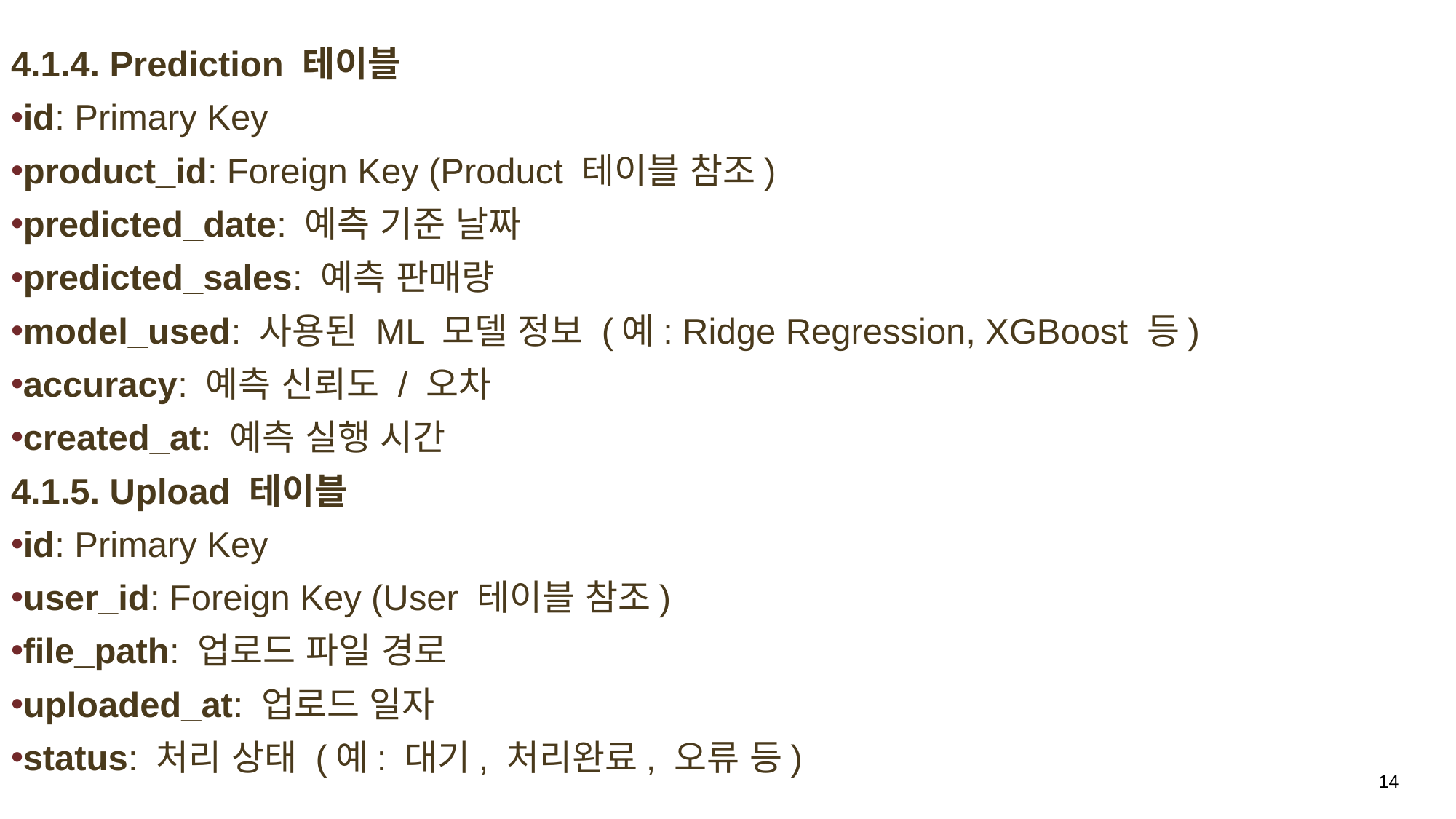

4.1.4. Prediction 테이블
id: Primary Key
product_id: Foreign Key (Product 테이블 참조)
predicted_date: 예측 기준 날짜
predicted_sales: 예측 판매량
model_used: 사용된 ML 모델 정보 (예: Ridge Regression, XGBoost 등)
accuracy: 예측 신뢰도 / 오차
created_at: 예측 실행 시간
4.1.5. Upload 테이블
id: Primary Key
user_id: Foreign Key (User 테이블 참조)
file_path: 업로드 파일 경로
uploaded_at: 업로드 일자
status: 처리 상태 (예: 대기, 처리완료, 오류 등)
14